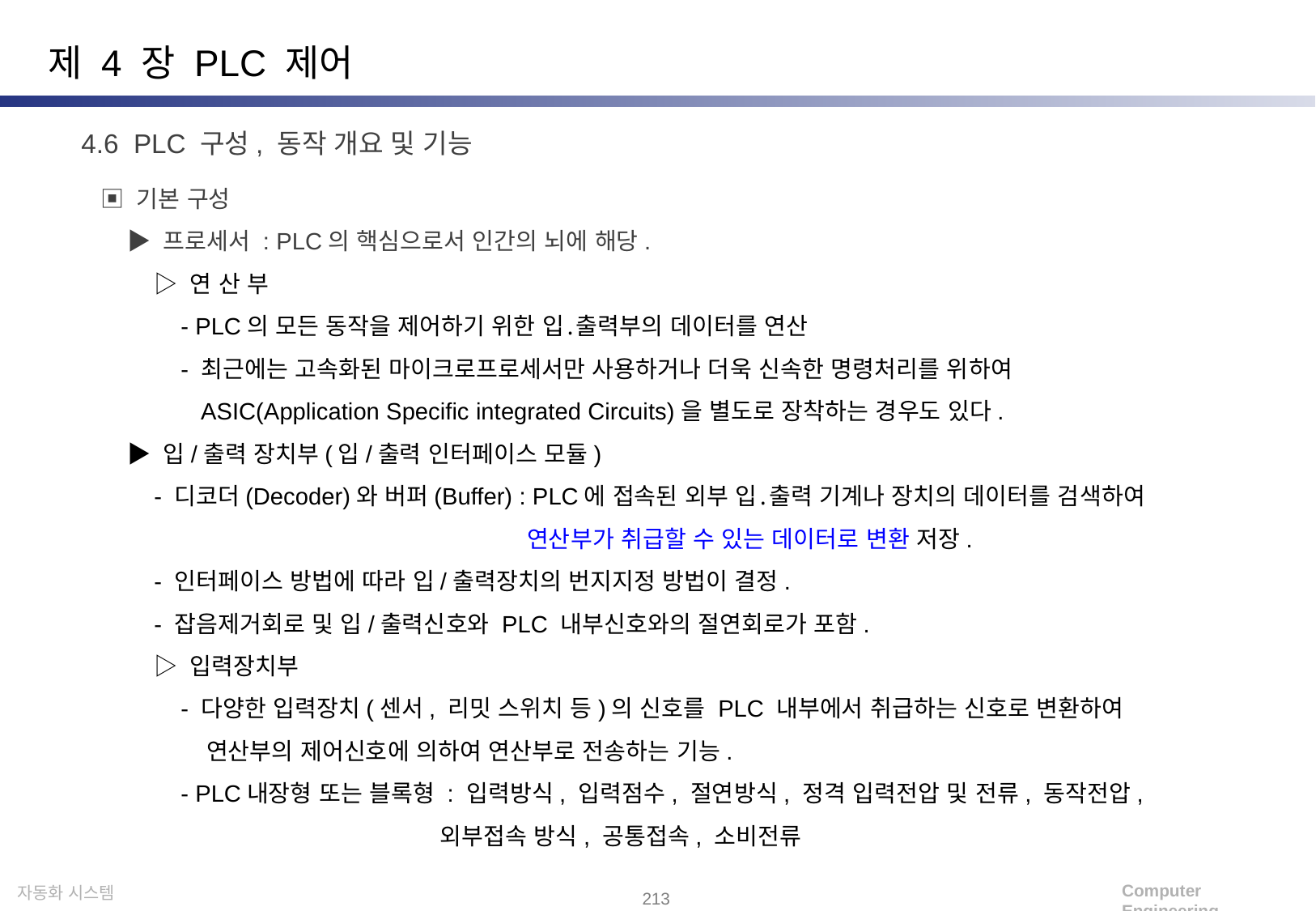

제 4 장 PLC 제어
4.6  PLC 구성, 동작 개요 및 기능
▣ 기본 구성
    ▶ 프로세서 : PLC의 핵심으로서 인간의 뇌에 해당.
        ▷ 연 산 부
            - PLC의 모든 동작을 제어하기 위한 입․출력부의 데이터를 연산
            - 최근에는 고속화된 마이크로프로세서만 사용하거나 더욱 신속한 명령처리를 위하여
               ASIC(Application Specific integrated Circuits)을 별도로 장착하는 경우도 있다.
    ▶ 입/출력 장치부(입/출력 인터페이스 모듈)
        - 디코더(Decoder)와 버퍼(Buffer) : PLC에 접속된 외부 입․출력 기계나 장치의 데이터를 검색하여
                                                               연산부가 취급할 수 있는 데이터로 변환 저장.
        - 인터페이스 방법에 따라 입/출력장치의 번지지정 방법이 결정.
        - 잡음제거회로 및 입/출력신호와 PLC 내부신호와의 절연회로가 포함.
        ▷ 입력장치부
            - 다양한 입력장치(센서, 리밋 스위치 등)의 신호를 PLC 내부에서 취급하는 신호로 변환하여
               연산부의 제어신호에 의하여 연산부로 전송하는 기능.
            - PLC내장형 또는 블록형 : 입력방식, 입력점수, 절연방식, 정격 입력전압 및 전류, 동작전압,
                                                  외부접속 방식, 공통접속, 소비전류